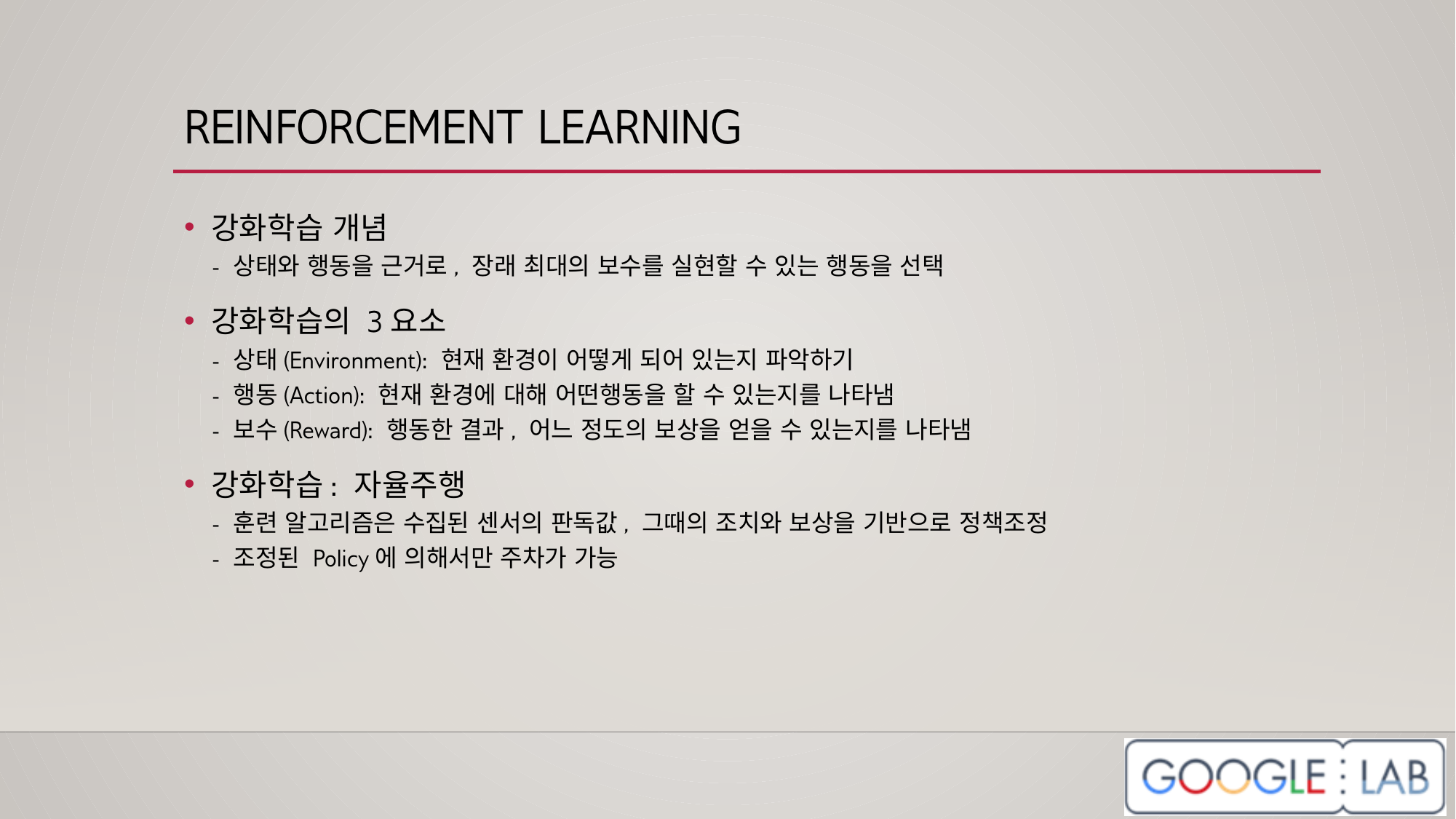

# REINFORCEMENT LEARNING
강화학습 개념
- 상태와 행동을 근거로, 장래 최대의 보수를 실현할 수 있는 행동을 선택
강화학습의 3요소
- 상태(Environment): 현재 환경이 어떻게 되어 있는지 파악하기
- 행동(Action): 현재 환경에 대해 어떤행동을 할 수 있는지를 나타냄
- 보수(Reward): 행동한 결과, 어느 정도의 보상을 얻을 수 있는지를 나타냄
강화학습: 자율주행
- 훈련 알고리즘은 수집된 센서의 판독값, 그때의 조치와 보상을 기반으로 정책조정
- 조정된 Policy에 의해서만 주차가 가능